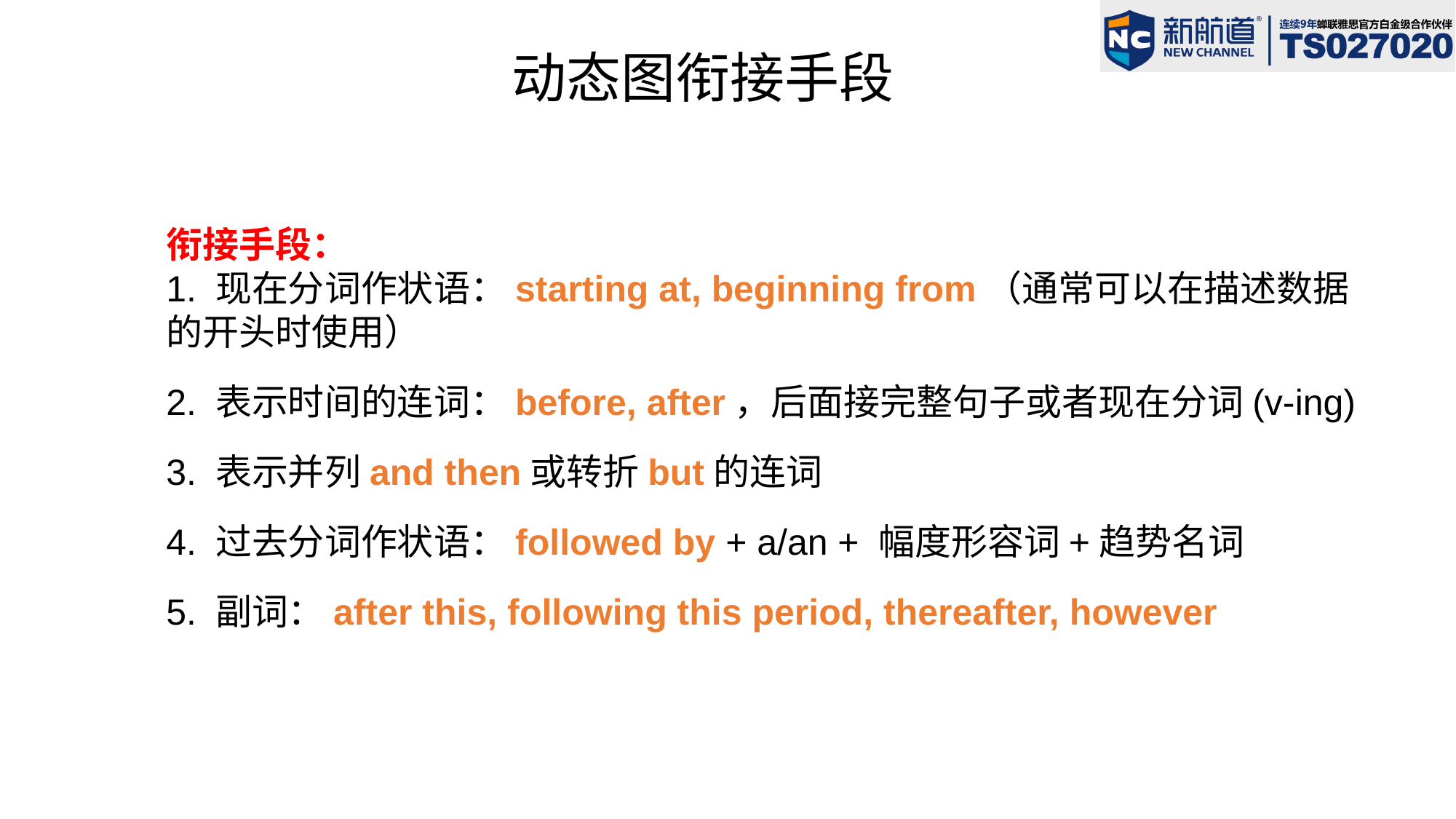

动态图衔接手段
衔接手段：
1. 现在分词作状语：starting at, beginning from（通常可以在描述数据的开头时使用）
2. 表示时间的连词：before, after，后面接完整句子或者现在分词(v-ing)
3. 表示并列and then或转折but的连词
4. 过去分词作状语：followed by + a/an + 幅度形容词+趋势名词
5. 副词：after this, following this period, thereafter, however